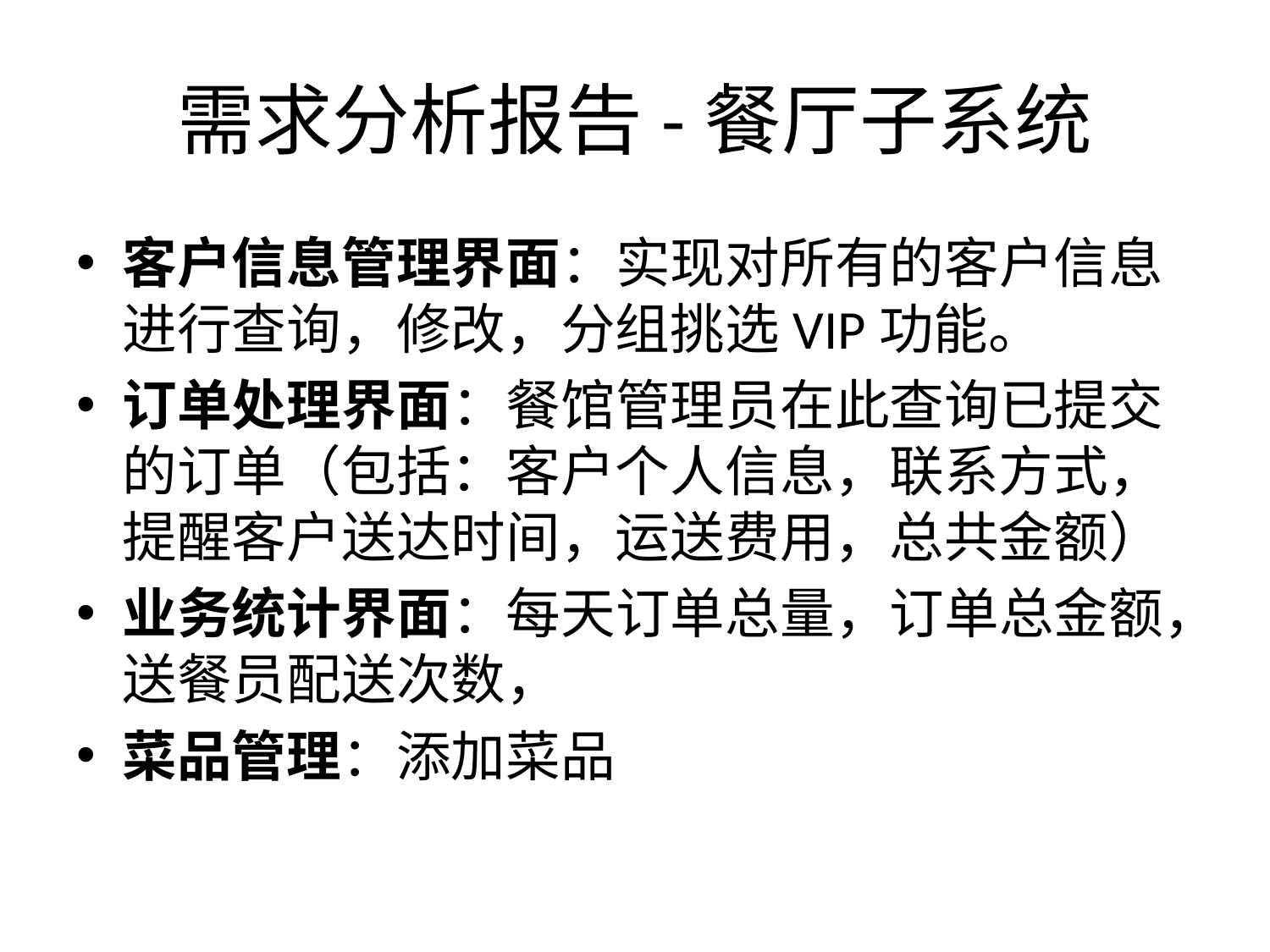

# 需求分析报告-餐厅子系统
客户信息管理界面：实现对所有的客户信息进行查询，修改，分组挑选VIP功能。
订单处理界面：餐馆管理员在此查询已提交的订单（包括：客户个人信息，联系方式，提醒客户送达时间，运送费用，总共金额）
业务统计界面：每天订单总量，订单总金额，送餐员配送次数，
菜品管理：添加菜品